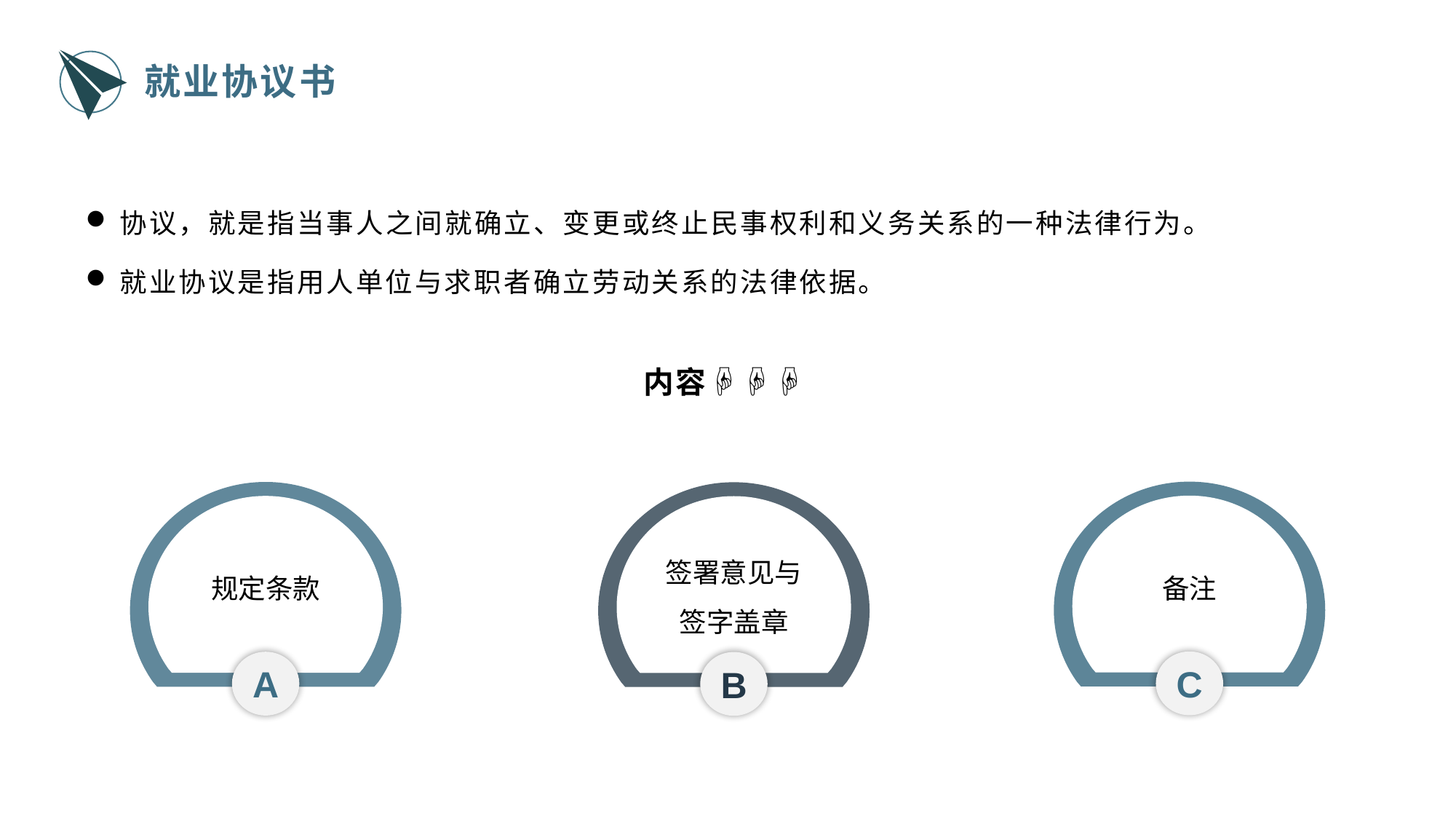

就业协议书
协议，就是指当事人之间就确立、变更或终止民事权利和义务关系的一种法律行为。
就业协议是指用人单位与求职者确立劳动关系的法律依据。

内容☟☟☟

备注
C

规定条款
A

签署意见与
签字盖章
B